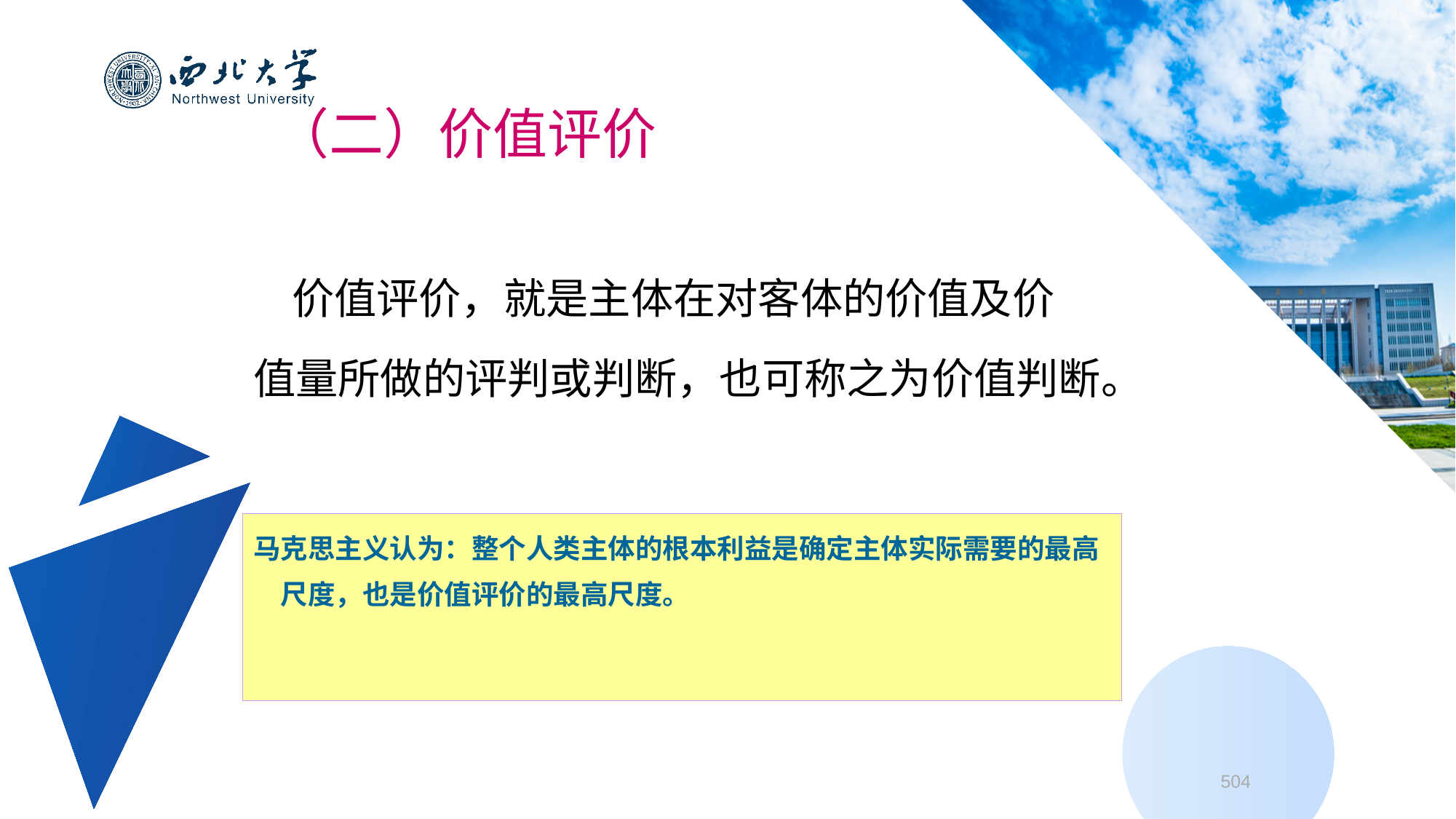

（二）价值评价
   价值评价，就是主体在对客体的价值及价
值量所做的评判或判断，也可称之为价值判断。
马克思主义认为：整个人类主体的根本利益是确定主体实际需要的最高尺度，也是价值评价的最高尺度。
504